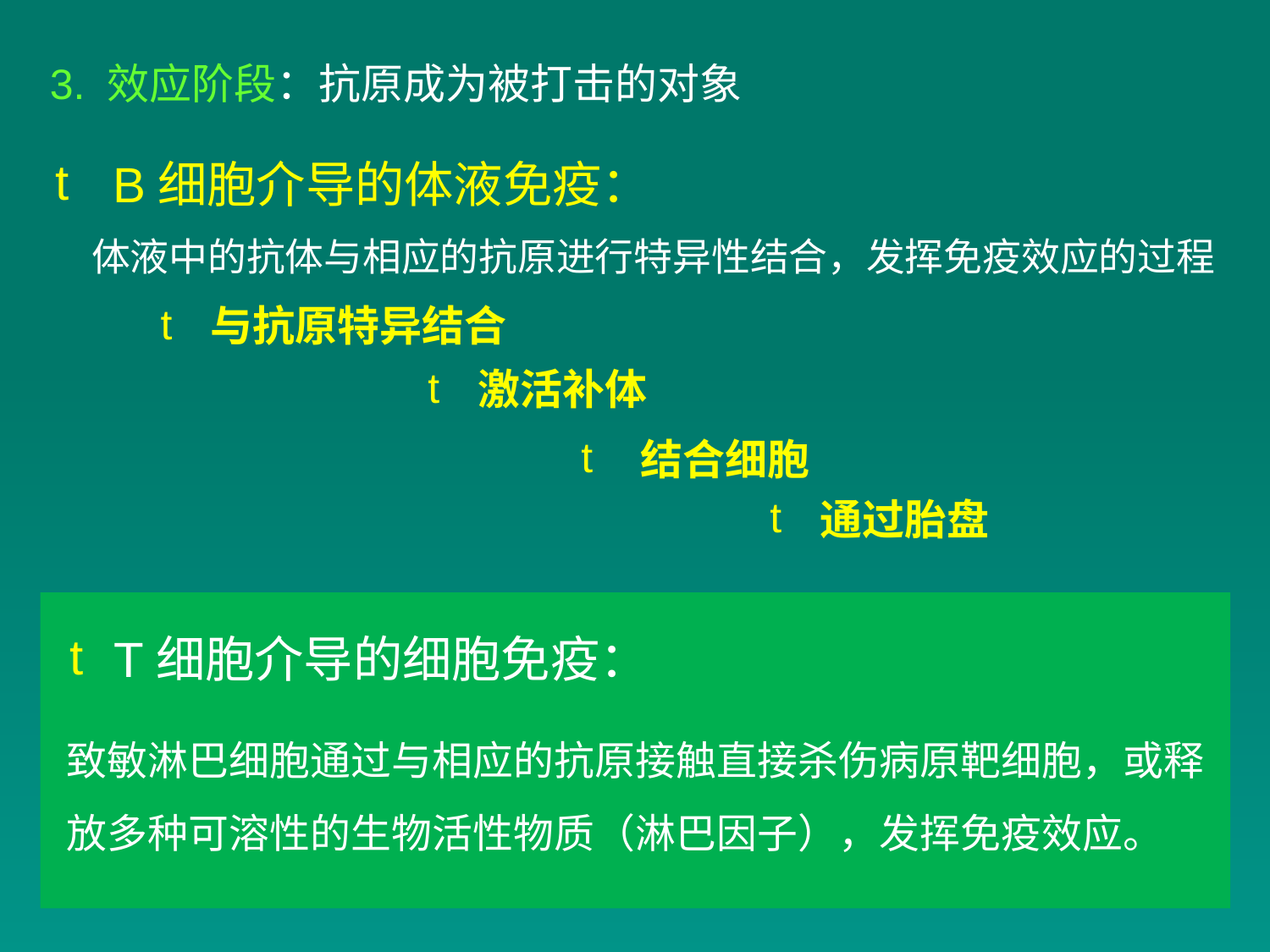

3. 效应阶段：抗原成为被打击的对象

  B细胞介导的体液免疫：
体液中的抗体与相应的抗原进行特异性结合，发挥免疫效应的过程
 与抗原特异结合
 激活补体
  结合细胞
 通过胎盘

 T细胞介导的细胞免疫：
致敏淋巴细胞通过与相应的抗原接触直接杀伤病原靶细胞，或释放多种可溶性的生物活性物质（淋巴因子），发挥免疫效应。